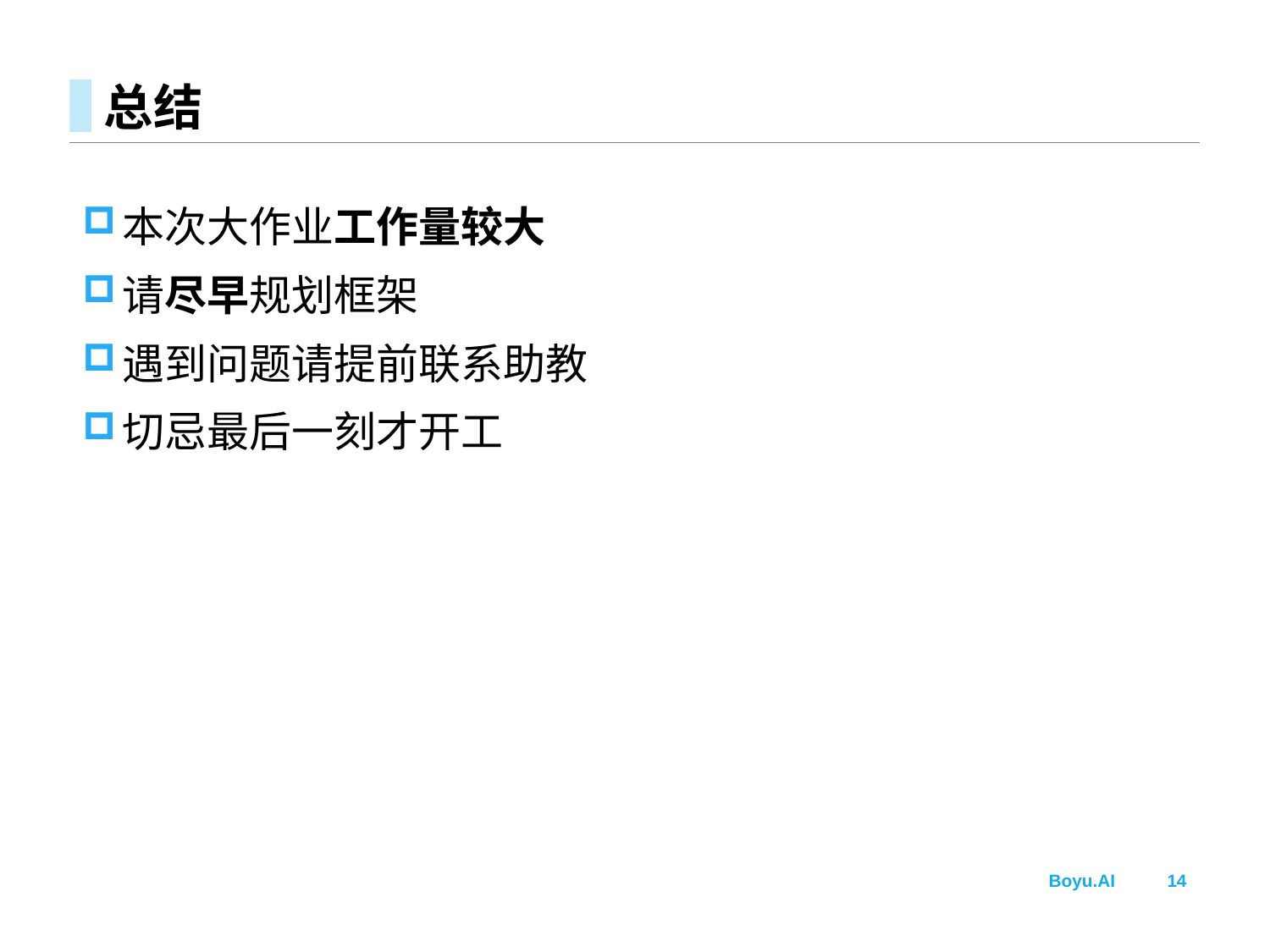

# 总结
本次大作业工作量较大
请尽早规划框架
遇到问题请提前联系助教
切忌最后一刻才开工